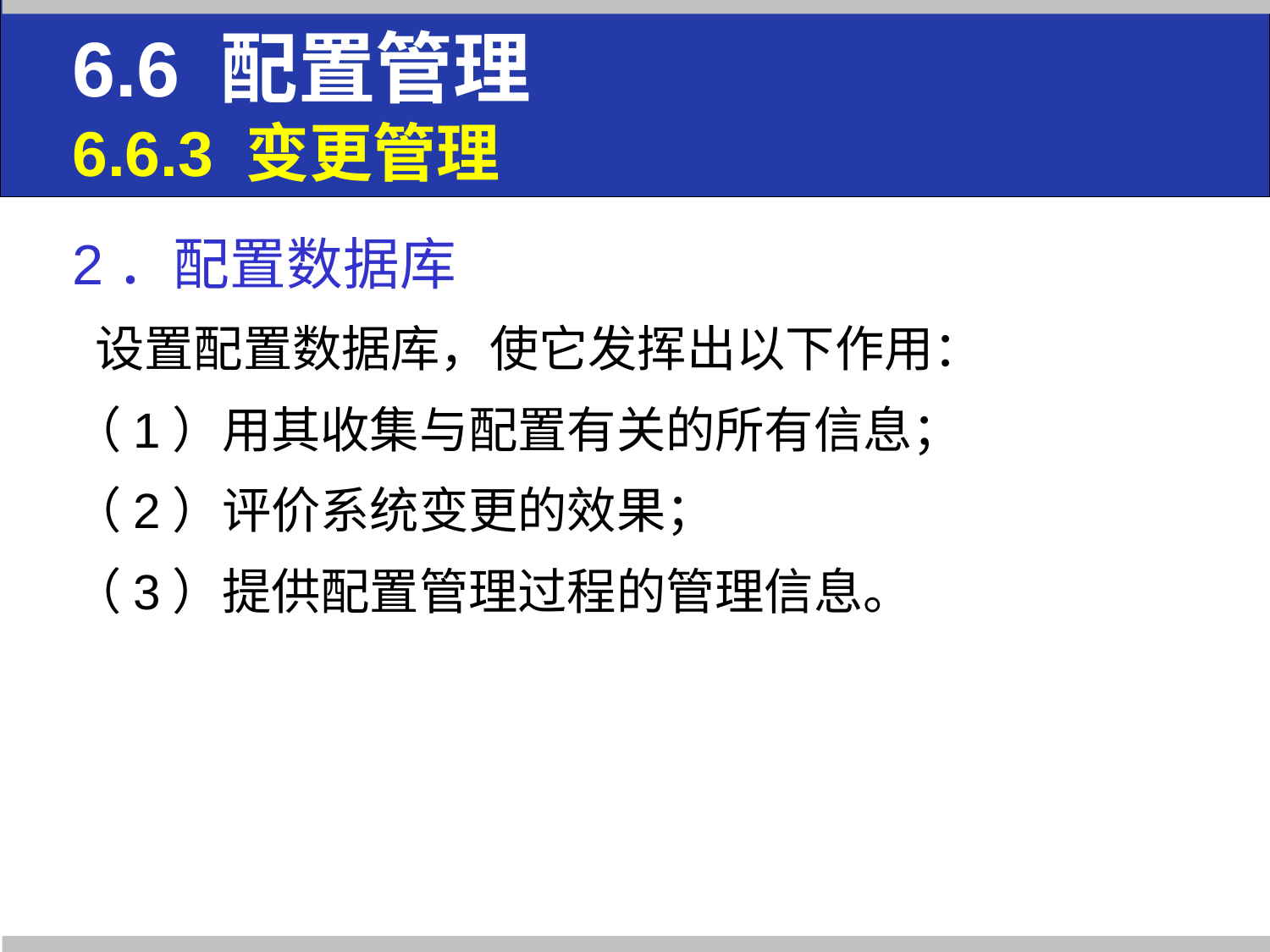

6.6 配置管理
6.6.3 变更管理
2．配置数据库
 设置配置数据库，使它发挥出以下作用：
（1）用其收集与配置有关的所有信息；
（2）评价系统变更的效果；
（3）提供配置管理过程的管理信息。

825